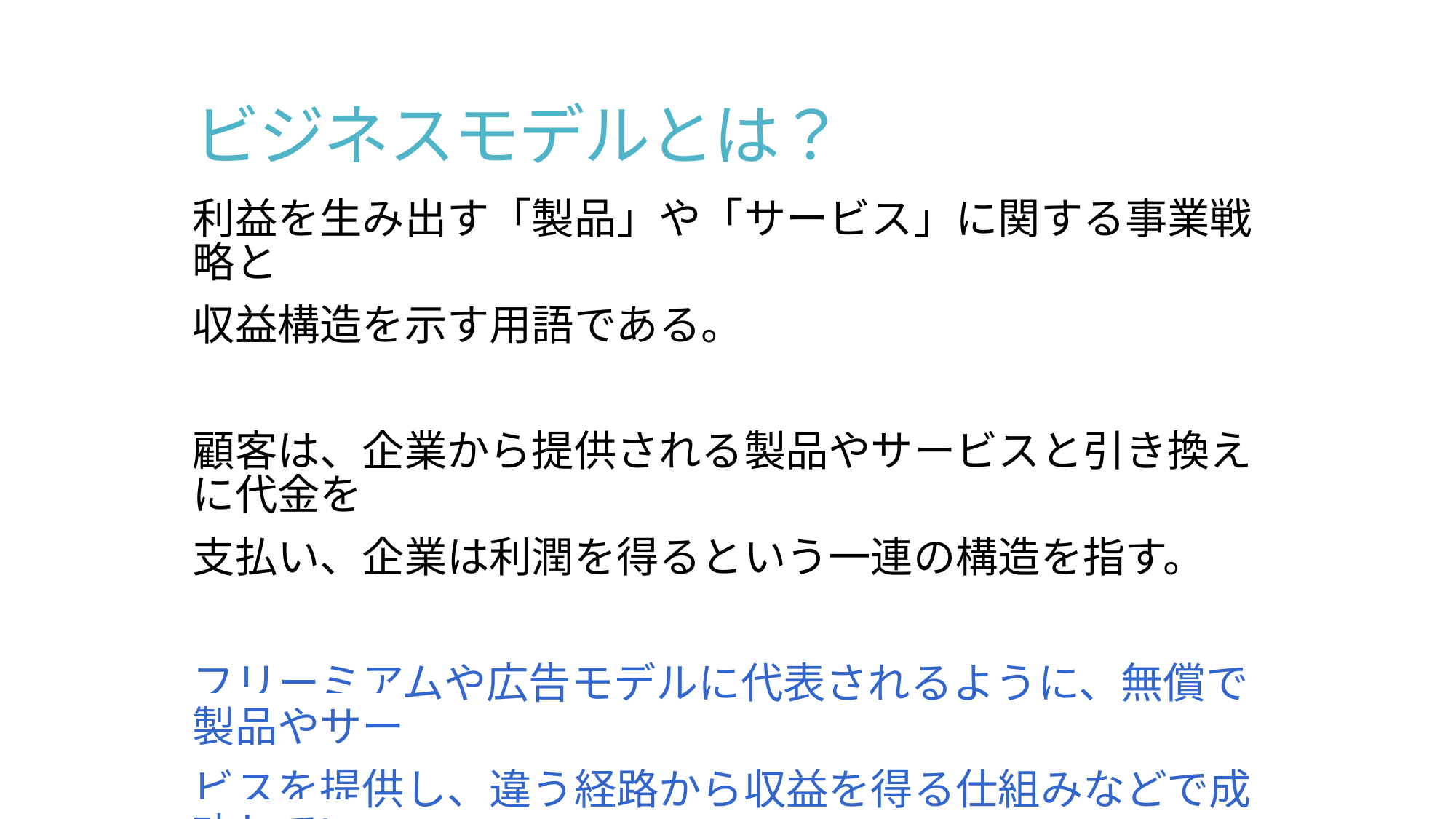

# ビジネスモデルとは？
利益を生み出す「製品」や「サービス」に関する事業戦略と
収益構造を示す用語である。

顧客は、企業から提供される製品やサービスと引き換えに代金を
支払い、企業は利潤を得るという一連の構造を指す。

フリーミアムや広告モデルに代表されるように、無償で製品やサー
ビスを提供し、違う経路から収益を得る仕組みなどで成功してい
る企業が増え、収益の仕組みだけを指してビジネスモデルと呼ぶ
ケースも増えている。